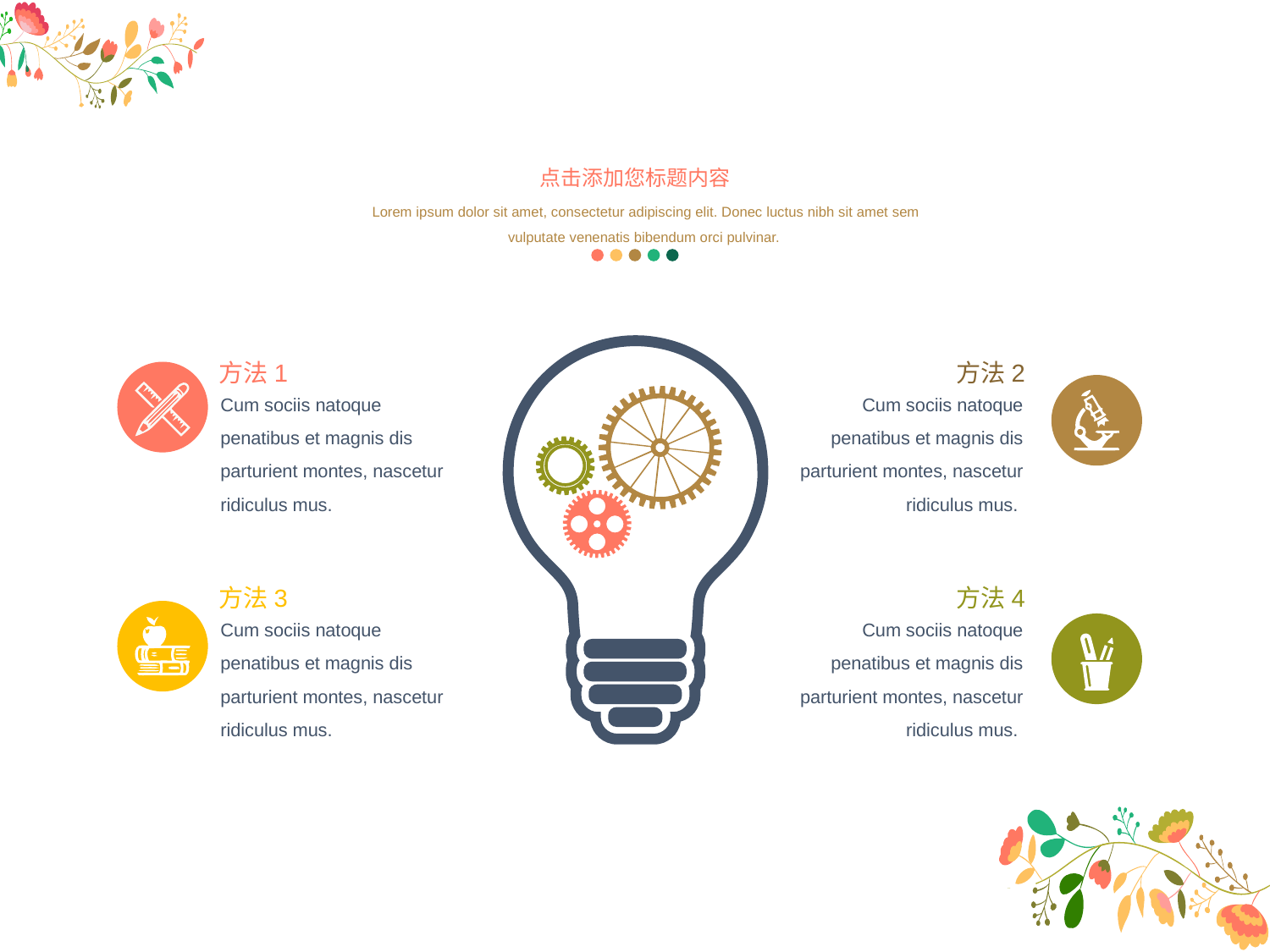

点击添加您标题内容
Lorem ipsum dolor sit amet, consectetur adipiscing elit. Donec luctus nibh sit amet sem vulputate venenatis bibendum orci pulvinar.

方法1
方法2

Cum sociis natoque penatibus et magnis dis parturient montes, nascetur ridiculus mus.
Cum sociis natoque penatibus et magnis dis parturient montes, nascetur ridiculus mus.
方法3
方法4

Cum sociis natoque penatibus et magnis dis parturient montes, nascetur ridiculus mus.
Cum sociis natoque penatibus et magnis dis parturient montes, nascetur ridiculus mus.